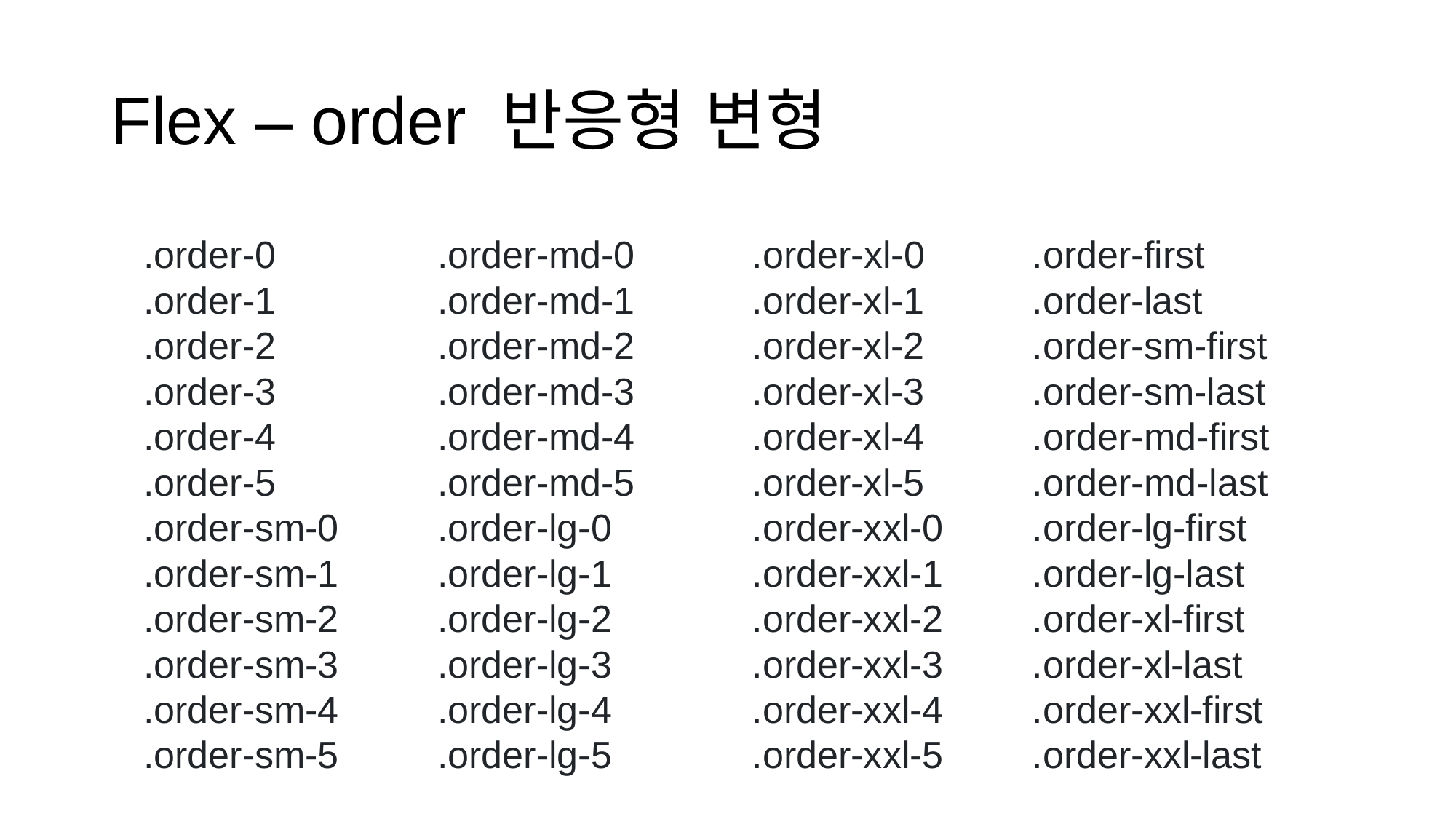

# Flex – order 반응형 변형
.order-0
.order-1
.order-2
.order-3
.order-4
.order-5
.order-sm-0
.order-sm-1
.order-sm-2
.order-sm-3
.order-sm-4
.order-sm-5
.order-md-0
.order-md-1
.order-md-2
.order-md-3
.order-md-4
.order-md-5
.order-lg-0
.order-lg-1
.order-lg-2
.order-lg-3
.order-lg-4
.order-lg-5
.order-xl-0
.order-xl-1
.order-xl-2
.order-xl-3
.order-xl-4
.order-xl-5
.order-xxl-0
.order-xxl-1
.order-xxl-2
.order-xxl-3
.order-xxl-4
.order-xxl-5
.order-first
.order-last
.order-sm-first
.order-sm-last
.order-md-first
.order-md-last
.order-lg-first
.order-lg-last
.order-xl-first
.order-xl-last
.order-xxl-first
.order-xxl-last